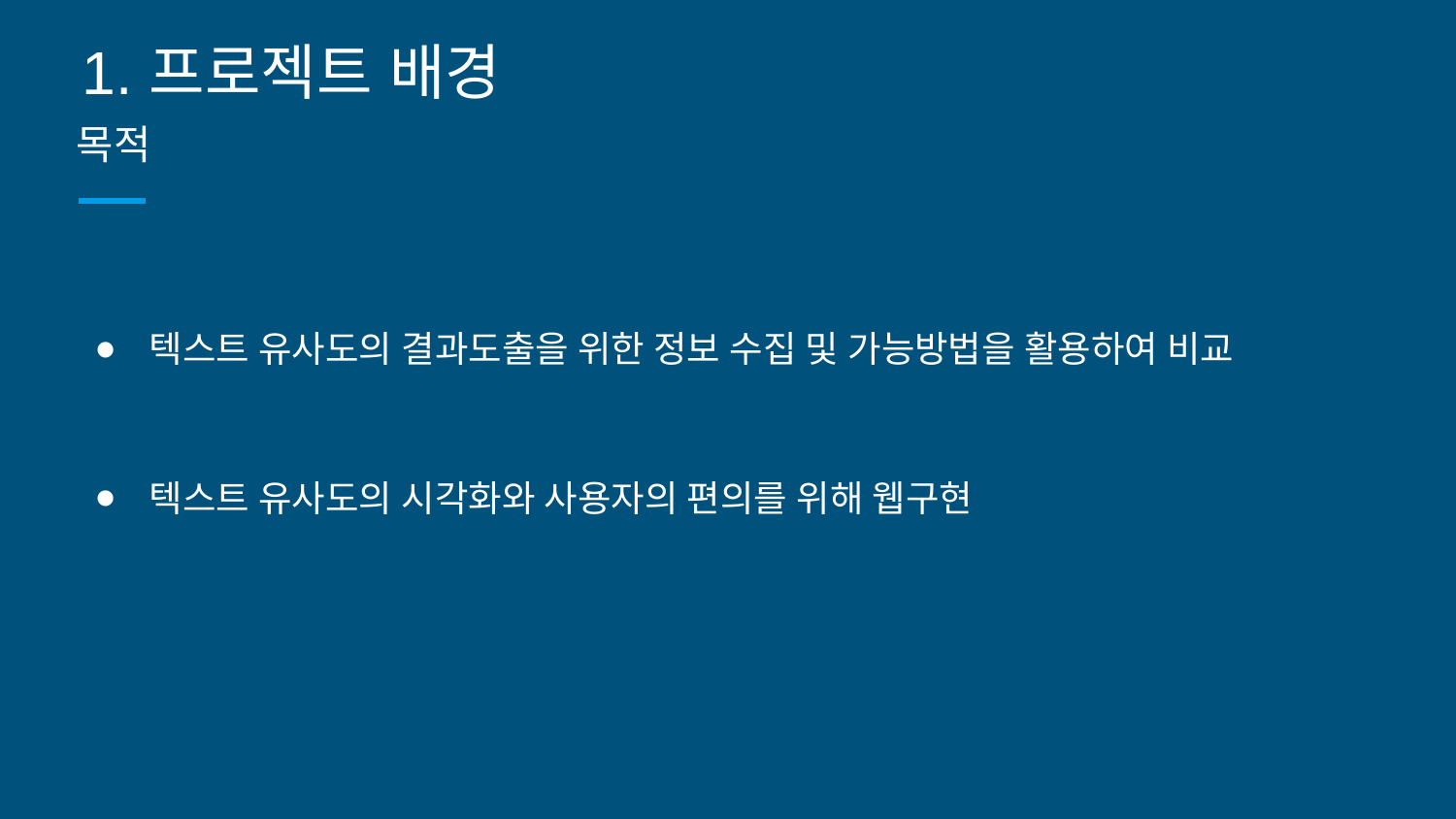

프로젝트 배경
# 목적

텍스트 유사도의 결과도출을 위한 정보 수집 및 가능방법을 활용하여 비교

텍스트 유사도의 시각화와 사용자의 편의를 위해 웹구현